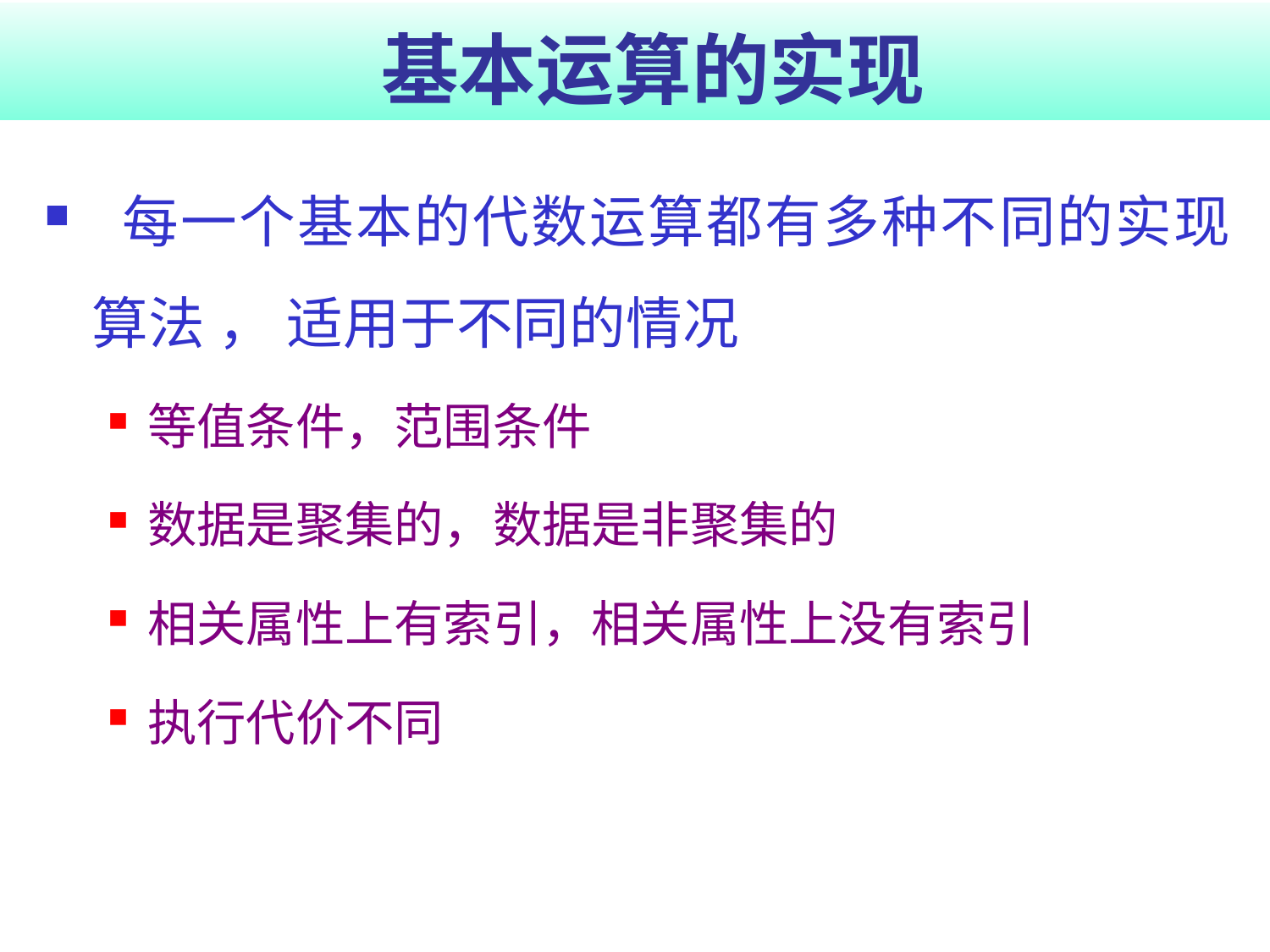

# 基本运算的实现
 每一个基本的代数运算都有多种不同的实现算法 ， 适用于不同的情况
等值条件，范围条件
数据是聚集的，数据是非聚集的
相关属性上有索引，相关属性上没有索引
执行代价不同